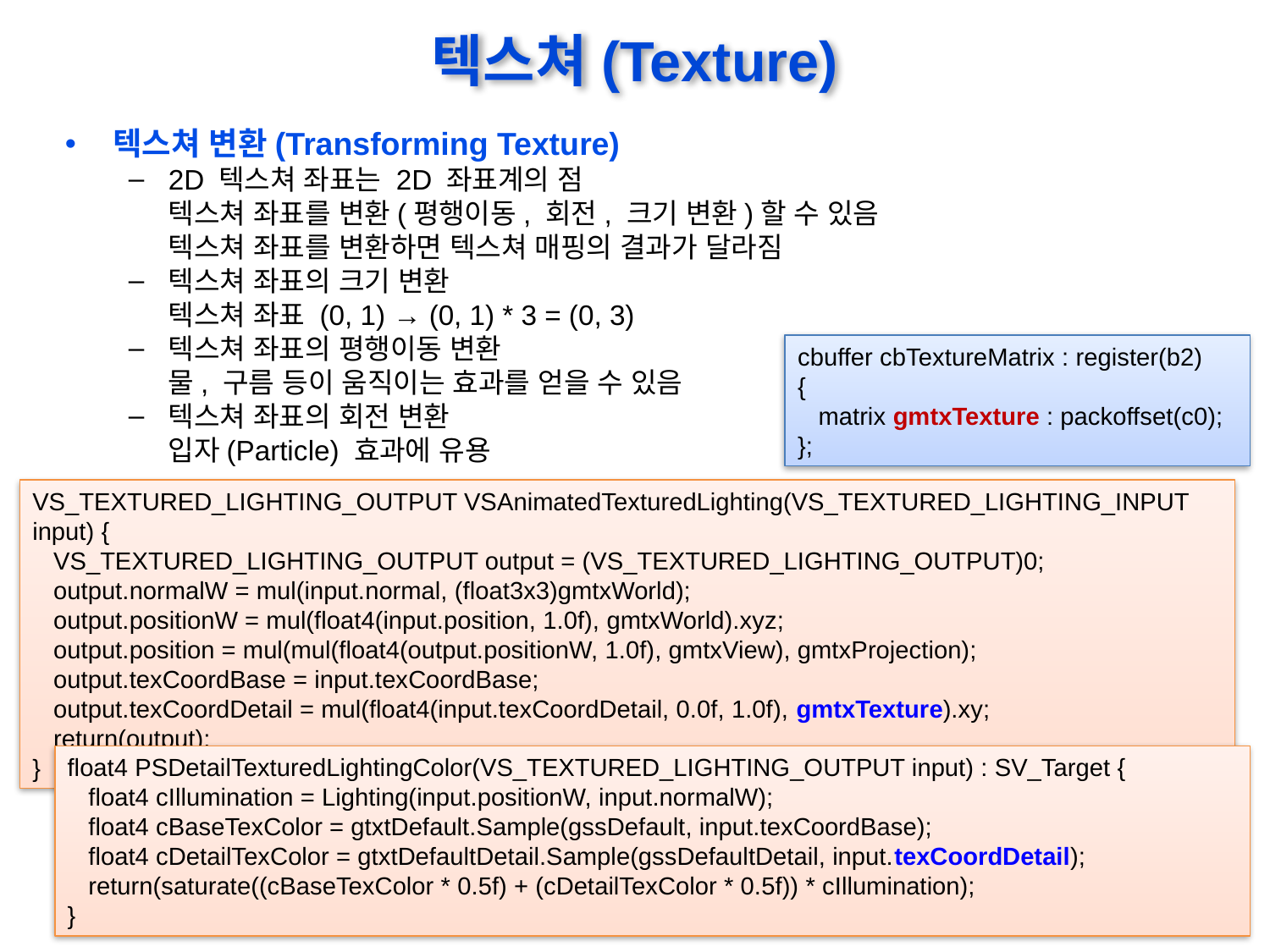

# 텍스쳐(Texture)
텍스쳐 변환(Transforming Texture)
2D 텍스쳐 좌표는 2D 좌표계의 점
텍스쳐 좌표를 변환(평행이동, 회전, 크기 변환)할 수 있음
텍스쳐 좌표를 변환하면 텍스쳐 매핑의 결과가 달라짐
텍스쳐 좌표의 크기 변환
텍스쳐 좌표 (0, 1) → (0, 1) * 3 = (0, 3)
텍스쳐 좌표의 평행이동 변환
물, 구름 등이 움직이는 효과를 얻을 수 있음
텍스쳐 좌표의 회전 변환
입자(Particle) 효과에 유용

cbuffer cbTextureMatrix : register(b2)
{
   matrix gmtxTexture : packoffset(c0);
};
VS_TEXTURED_LIGHTING_OUTPUT VSAnimatedTexturedLighting(VS_TEXTURED_LIGHTING_INPUT input) {
   VS_TEXTURED_LIGHTING_OUTPUT output = (VS_TEXTURED_LIGHTING_OUTPUT)0;
   output.normalW = mul(input.normal, (float3x3)gmtxWorld);
   output.positionW = mul(float4(input.position, 1.0f), gmtxWorld).xyz;
   output.position = mul(mul(float4(output.positionW, 1.0f), gmtxView), gmtxProjection);
   output.texCoordBase = input.texCoordBase;
   output.texCoordDetail = mul(float4(input.texCoordDetail, 0.0f, 1.0f), gmtxTexture).xy;
   return(output);
}
float4 PSDetailTexturedLightingColor(VS_TEXTURED_LIGHTING_OUTPUT input) : SV_Target {
   float4 cIllumination = Lighting(input.positionW, input.normalW);
   float4 cBaseTexColor = gtxtDefault.Sample(gssDefault, input.texCoordBase);
   float4 cDetailTexColor = gtxtDefaultDetail.Sample(gssDefaultDetail, input.texCoordDetail);
   return(saturate((cBaseTexColor * 0.5f) + (cDetailTexColor * 0.5f)) * cIllumination);
}